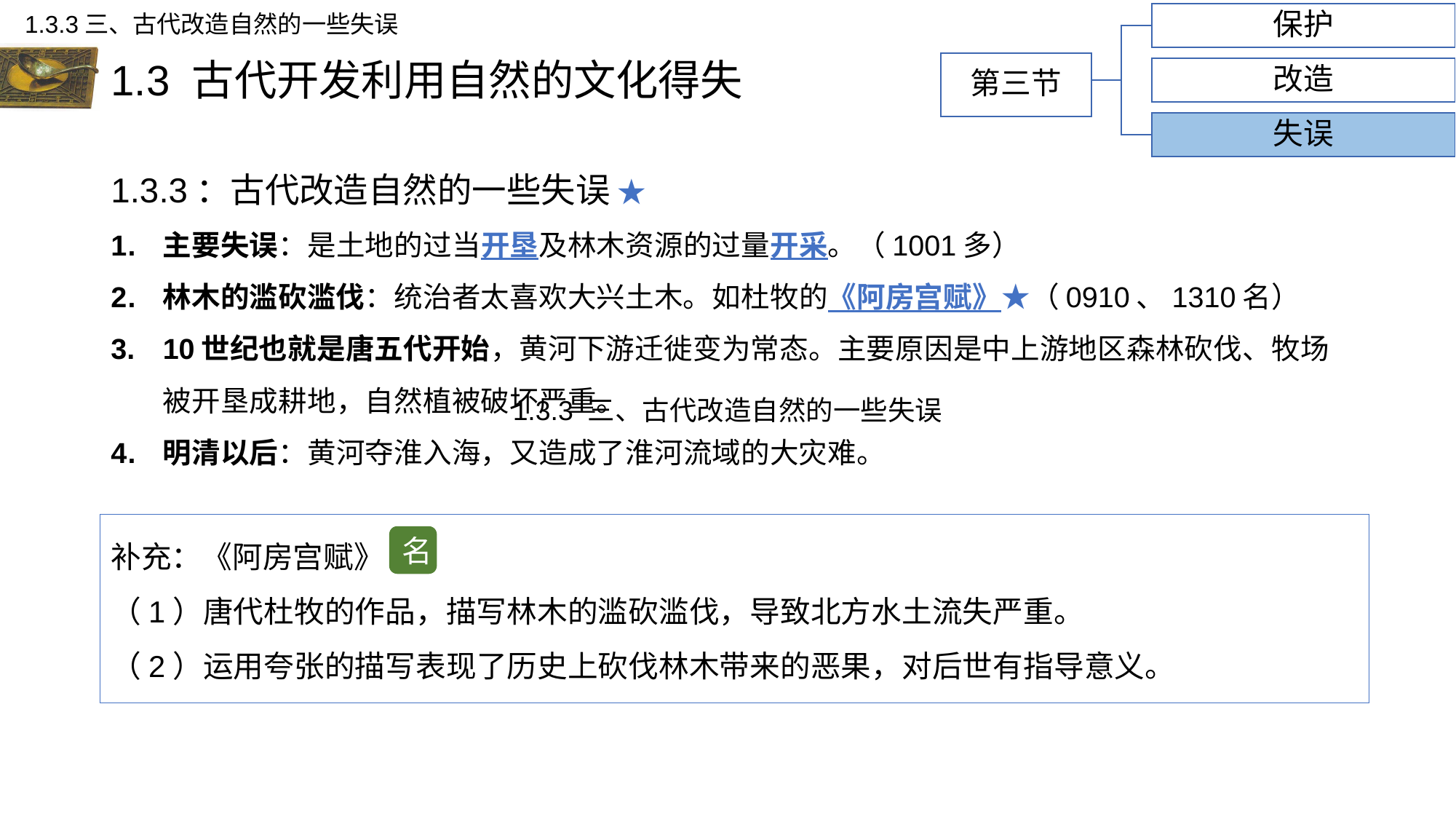

保护
1.3.3三、古代改造自然的一些失误

# 1.3 古代开发利用自然的文化得失
第三节
改造

失误
1.3.3：古代改造自然的一些失误 ★
主要失误：是土地的过当开垦及林木资源的过量开采。（1001多）
林木的滥砍滥伐：统治者太喜欢大兴土木。如杜牧的《阿房宫赋》★（0910、1310名）
10世纪也就是唐五代开始，黄河下游迁徙变为常态。主要原因是中上游地区森林砍伐、牧场被开垦成耕地，自然植被破坏严重。
明清以后：黄河夺淮入海，又造成了淮河流域的大灾难。
1.3.3 三、古代改造自然的一些失误
补充：《阿房宫赋》
（1）唐代杜牧的作品，描写林木的滥砍滥伐，导致北方水土流失严重。
（2）运用夸张的描写表现了历史上砍伐林木带来的恶果，对后世有指导意义。
名
65